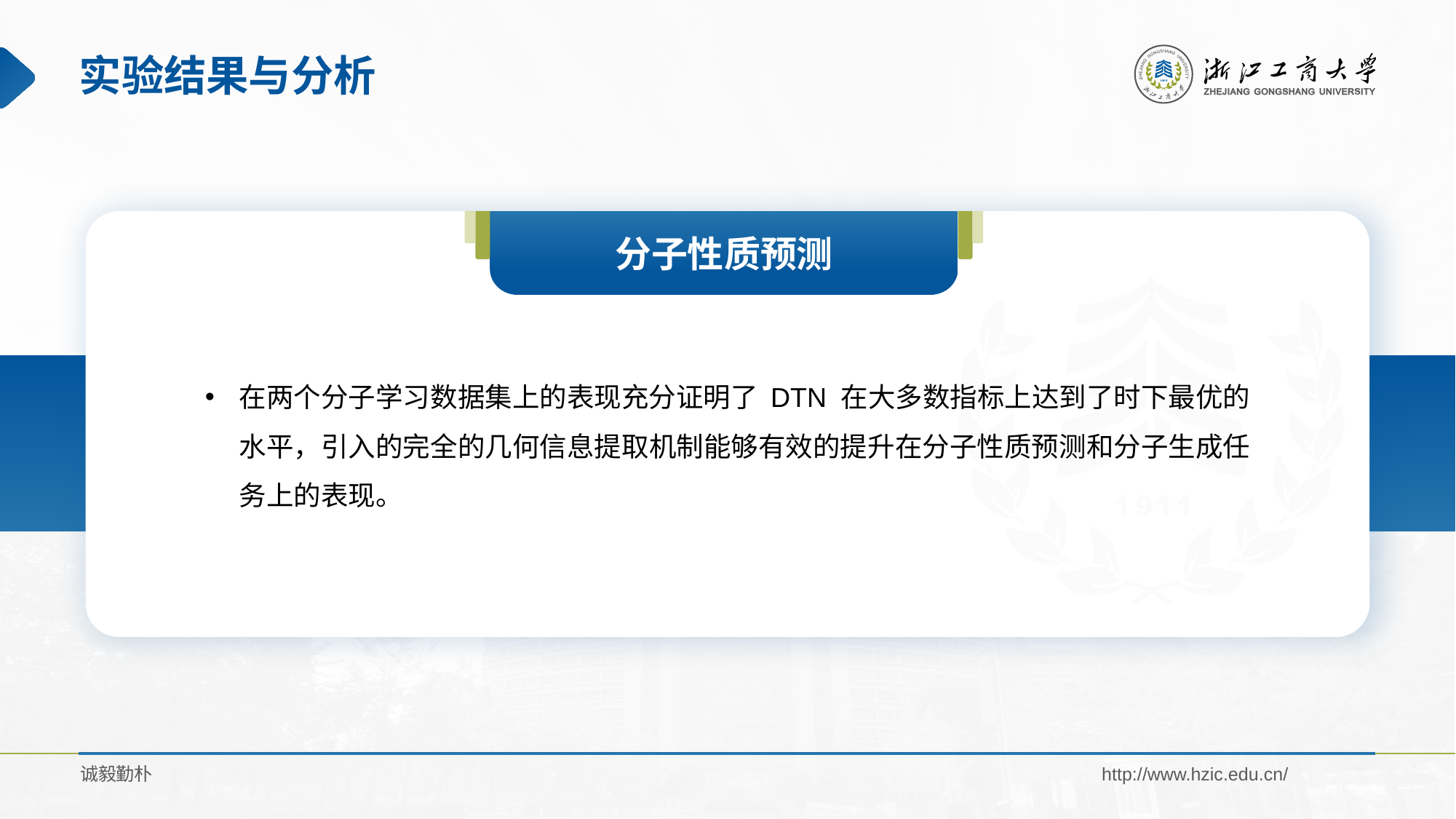

# 实验结果与分析

分子性质预测

在两个分子学习数据集上的表现充分证明了 DTN 在大多数指标上达到了时下最优的水平，引入的完全的几何信息提取机制能够有效的提升在分子性质预测和分子生成任务上的表现。